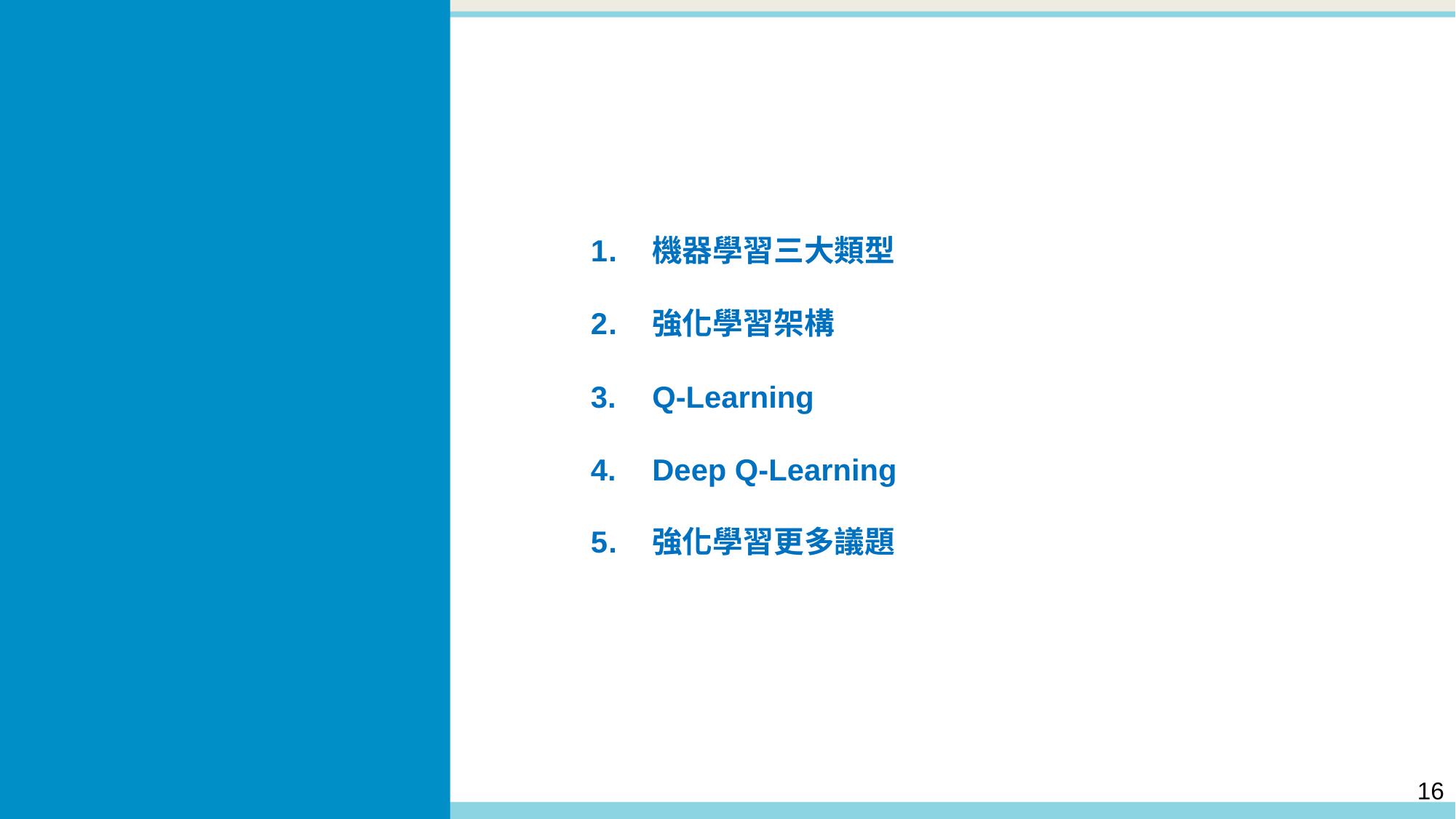

機器學習三大類型
強化學習架構
Q-Learning
Deep Q-Learning
強化學習更多議題
議程